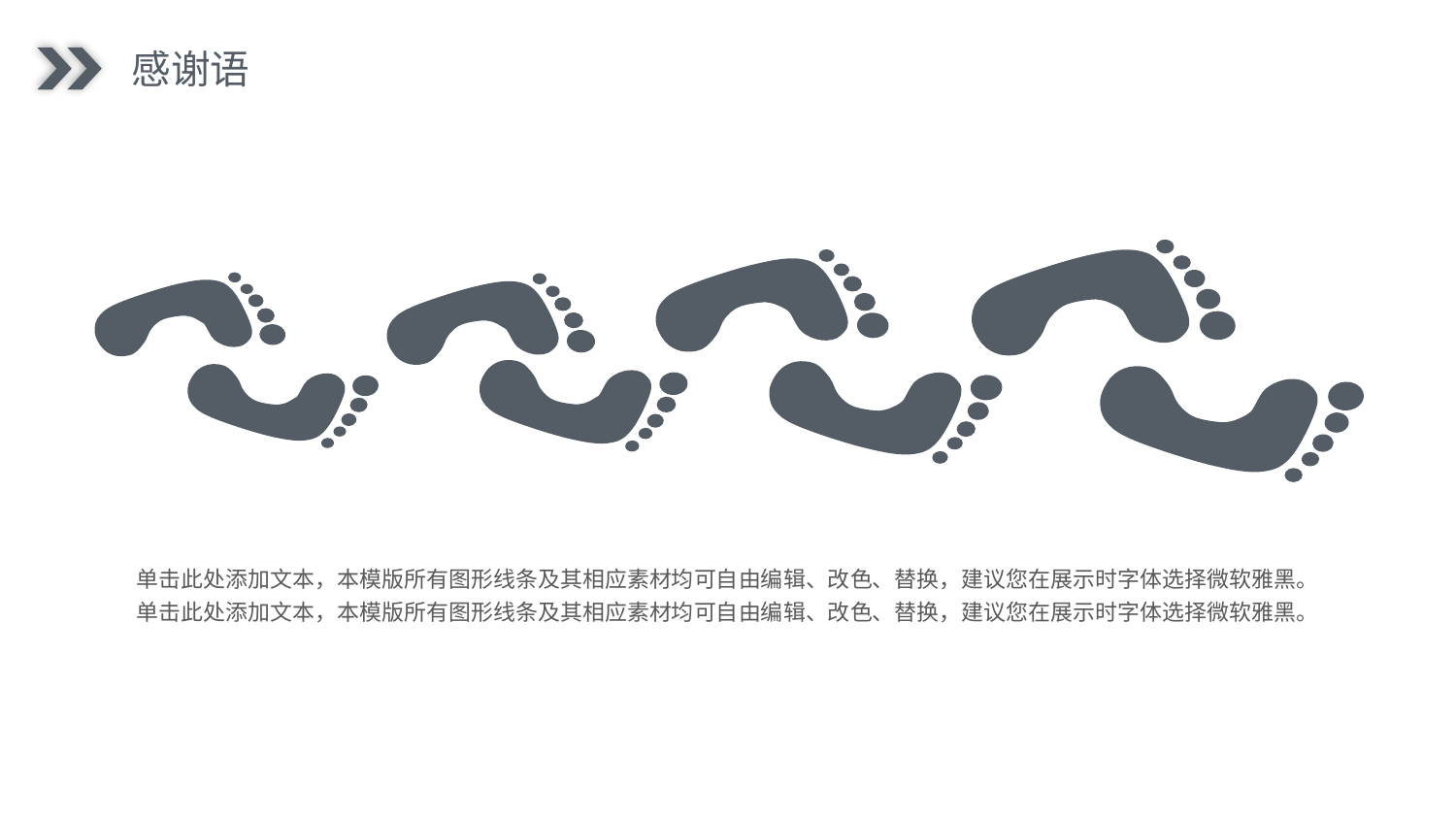

感谢语

单击此处添加文本，本模版所有图形线条及其相应素材均可自由编辑、改色、替换，建议您在展示时字体选择微软雅黑。单击此处添加文本，本模版所有图形线条及其相应素材均可自由编辑、改色、替换，建议您在展示时字体选择微软雅黑。